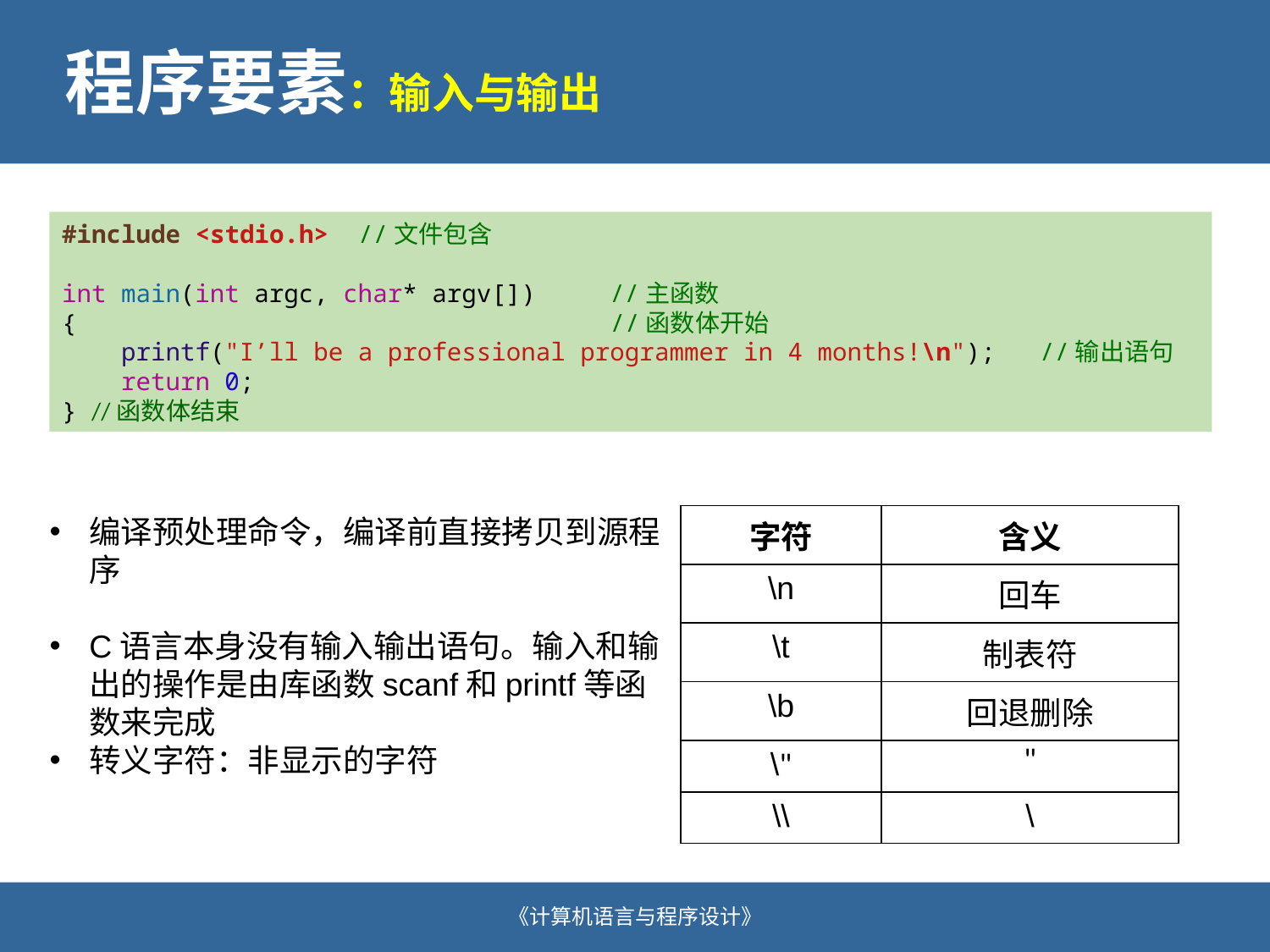

# 程序要素：输入与输出
#include <stdio.h>  //文件包含

int main(int argc, char* argv[])     //主函数
{                                    //函数体开始
    printf("I’ll be a professional programmer in 4 months!\n");   //输出语句
    return 0;
} //函数体结束
编译预处理命令，编译前直接拷贝到源程序

C语言本身没有输入输出语句。输入和输出的操作是由库函数scanf和printf等函数来完成
转义字符：非显示的字符

| 字符 | 含义 |
| --- | --- |
| \n | 回车 |
| \t | 制表符 |
| \b | 回退删除 |
| \" | " |
| \\ | \ |

《计算机语言与程序设计》
32